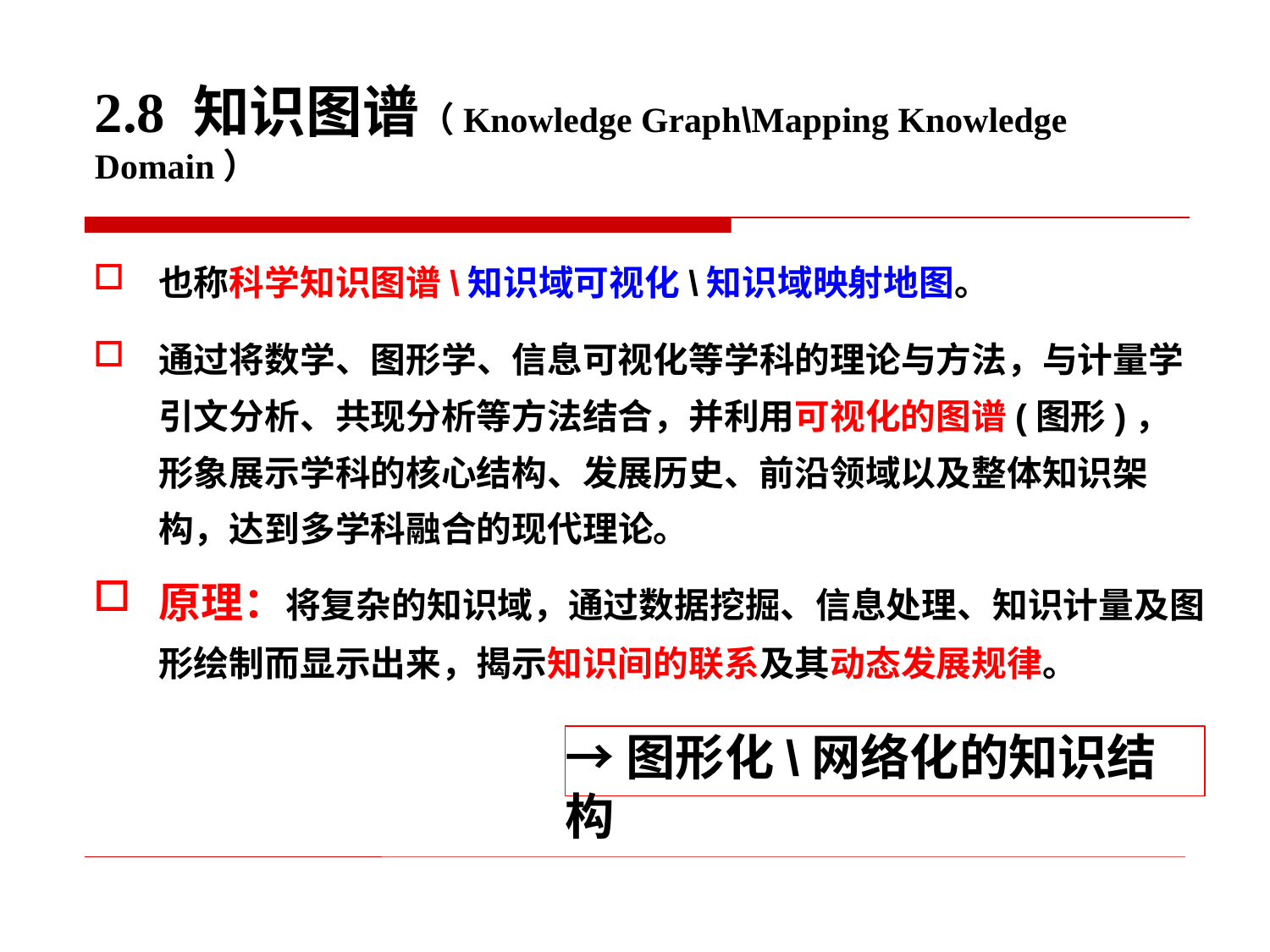

2.8 知识图谱（Knowledge Graph\Mapping Knowledge Domain）
也称科学知识图谱\知识域可视化\知识域映射地图。
通过将数学、图形学、信息可视化等学科的理论与方法，与计量学引文分析、共现分析等方法结合，并利用可视化的图谱(图形)，形象展示学科的核心结构、发展历史、前沿领域以及整体知识架构，达到多学科融合的现代理论。
原理：将复杂的知识域，通过数据挖掘、信息处理、知识计量及图形绘制而显示出来，揭示知识间的联系及其动态发展规律。
→图形化\网络化的知识结构